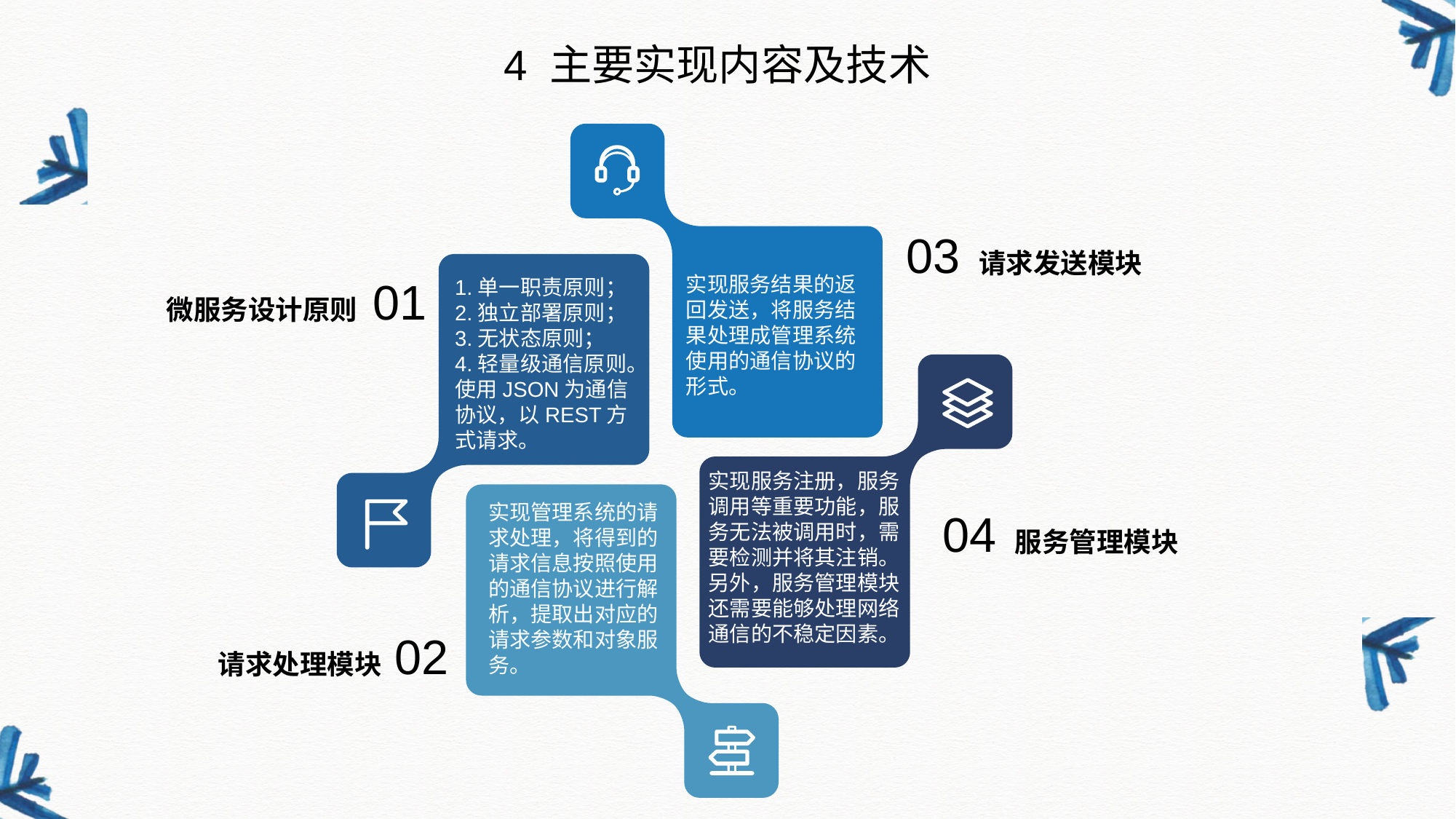

4 主要实现内容及技术

03  请求发送模块

微服务设计原则  01

实现服务结果的返回发送，将服务结果处理成管理系统使用的通信协议的形式。
1.单一职责原则；
2.独立部署原则；
3.无状态原则；
4.轻量级通信原则。
使用JSON为通信协议，以REST方式请求。
实现服务注册，服务调用等重要功能，服务无法被调用时，需要检测并将其注销。另外，服务管理模块还需要能够处理网络通信的不稳定因素。
实现管理系统的请求处理，将得到的请求信息按照使用的通信协议进行解析，提取出对应的请求参数和对象服务。
04  服务管理模块

请求处理模块  02